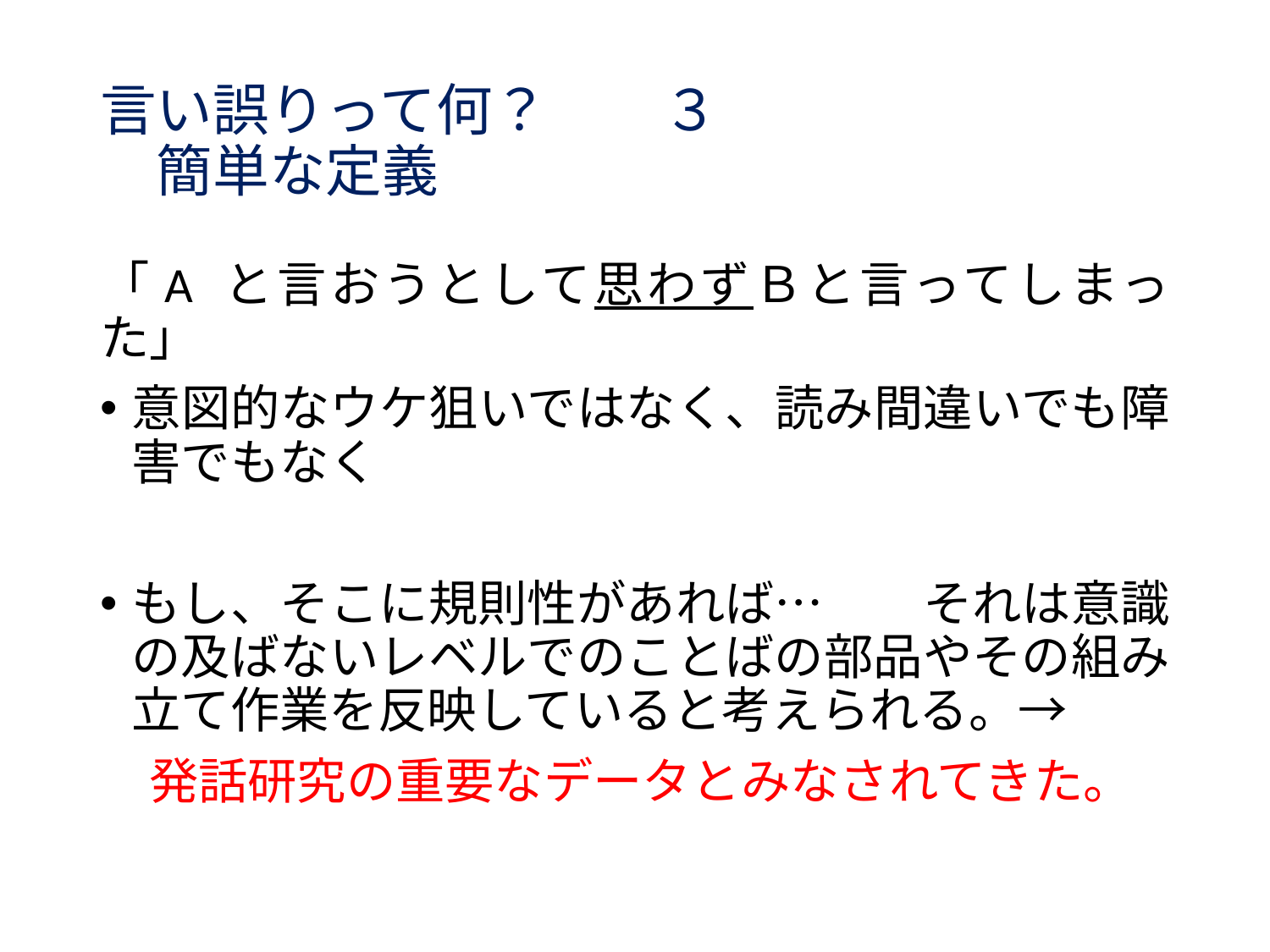

# 言い誤りって何？　　３　　　　　　　　簡単な定義
「A と言おうとして思わずＢと言ってしまった」
意図的なウケ狙いではなく、読み間違いでも障害でもなく

もし、そこに規則性があれば…　　それは意識の及ばないレベルでのことばの部品やその組み立て作業を反映していると考えられる。→
　発話研究の重要なデータとみなされてきた。